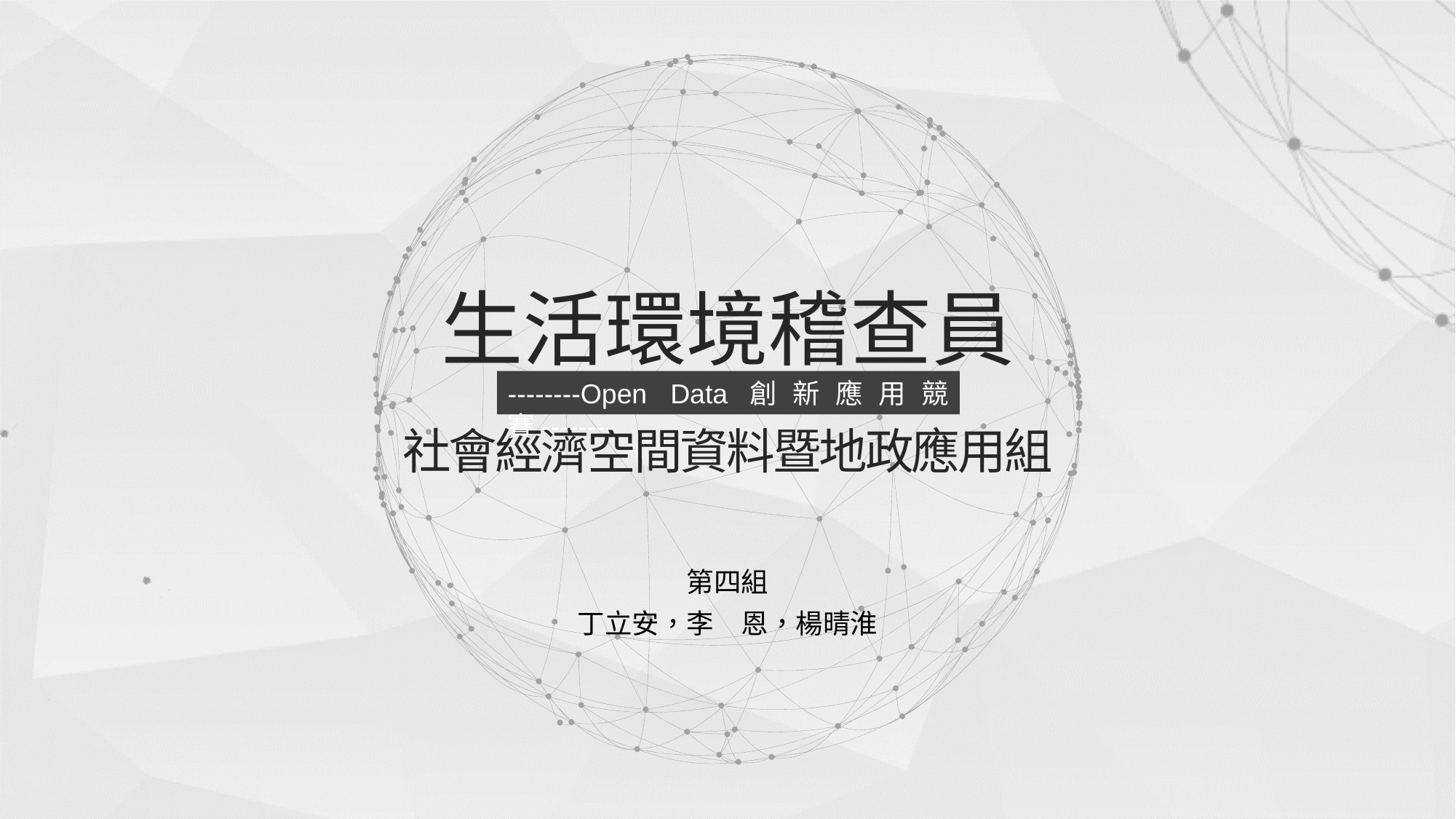

生活環境稽查員
--------Open Data創新應用競賽--------
社會經濟空間資料暨地政應用組
第四組
丁立安，李　恩，楊晴淮